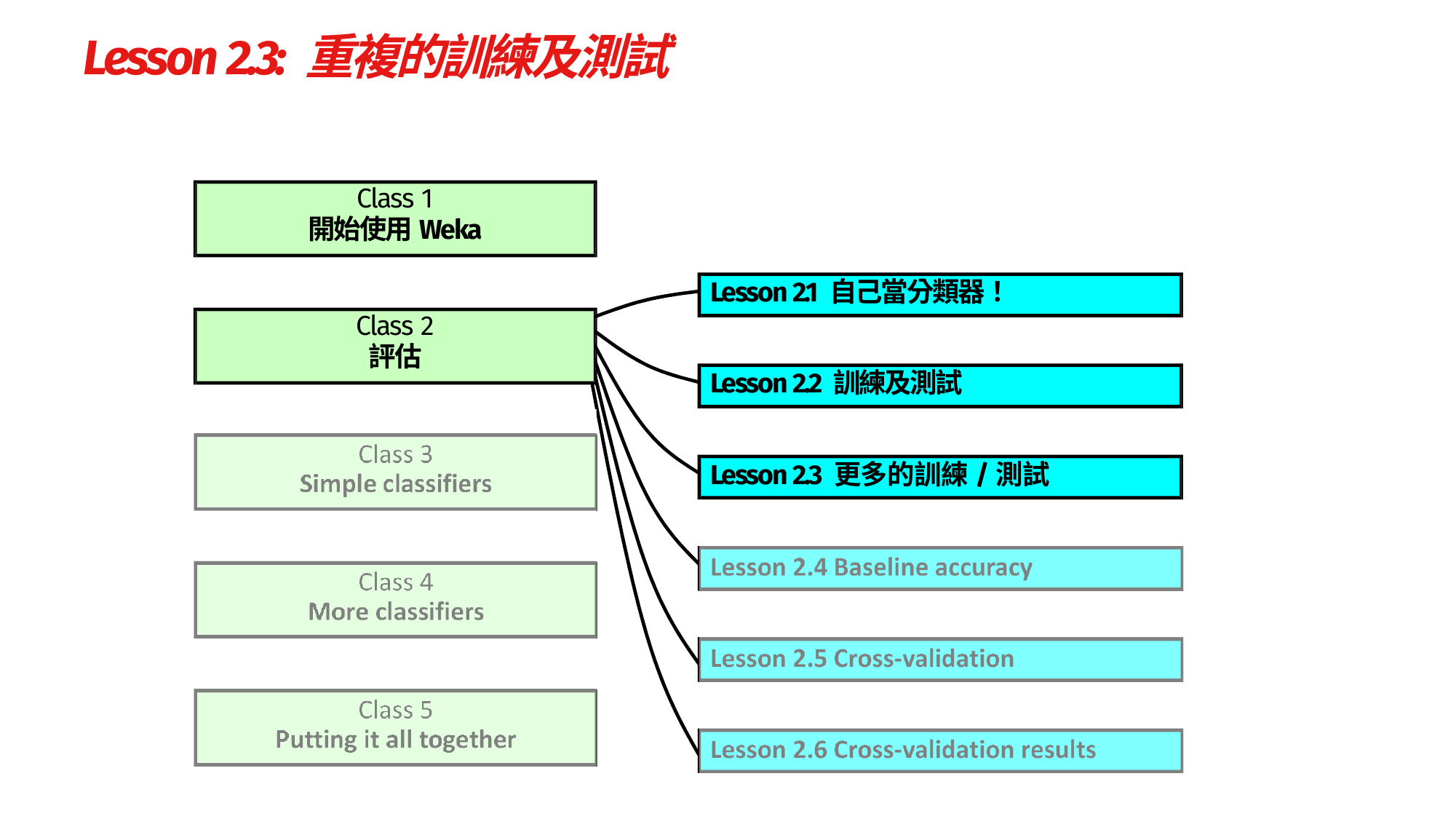

# Lesson 2.3: 重複的訓練及測試

Class 1
開始使用Weka

Lesson 2.1 自己當分類器！

Class 2
評估

Lesson 2.2 訓練及測試

Class 3
Simple classifiers

Lesson 2.3 更多的訓練/測試

Lesson 2.4 Baseline accuracy
Lesson 2.5 Cross‐validation  Lesson 2.6 Cross‐validation results
Class 4
More classifiers

Class 5
Putting it all together